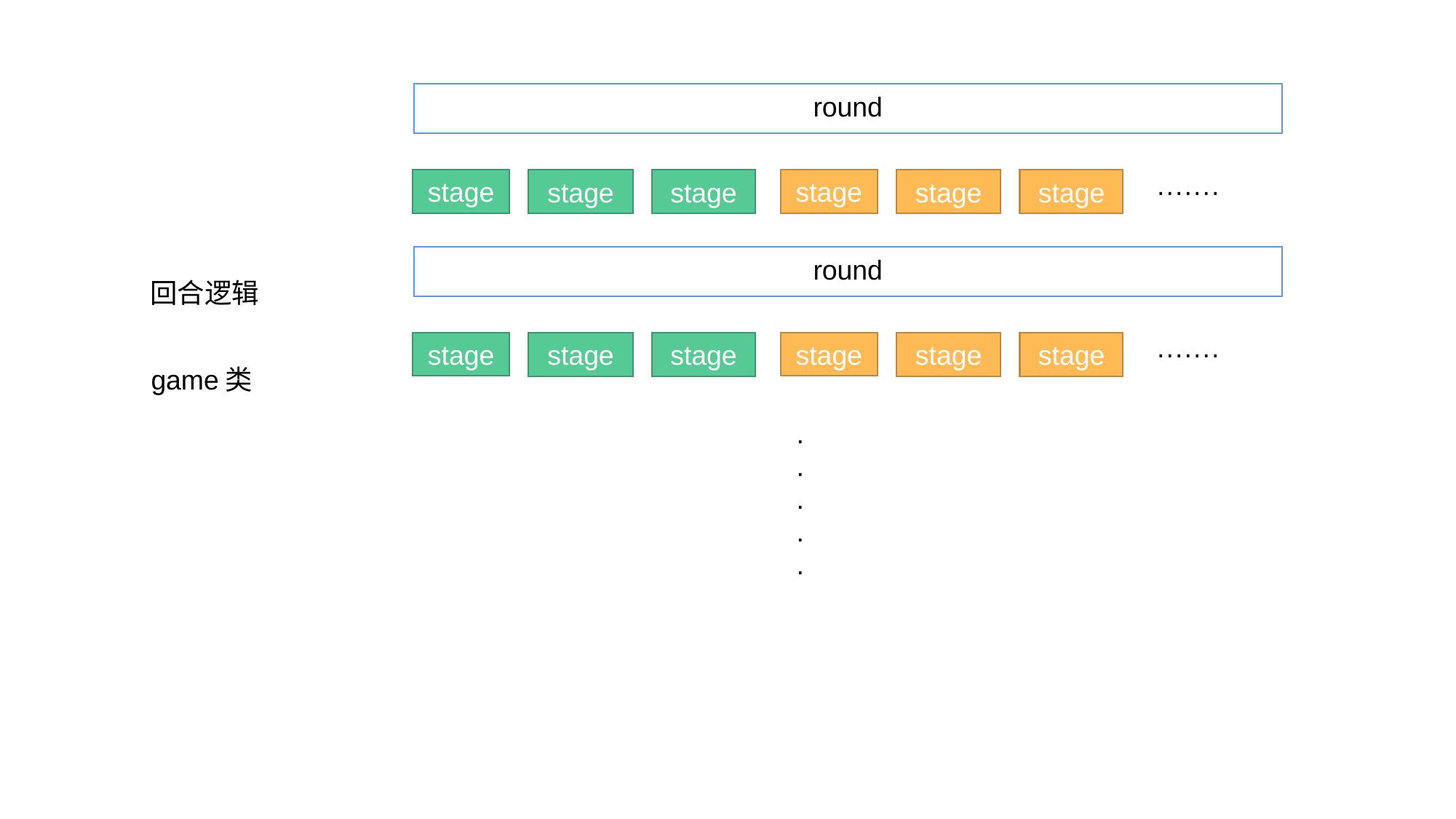

round
·······
stage
stage
stage
stage
stage
stage
round
回合逻辑
·······
stage
stage
stage
stage
stage
stage
game类
·
·
·
·
·